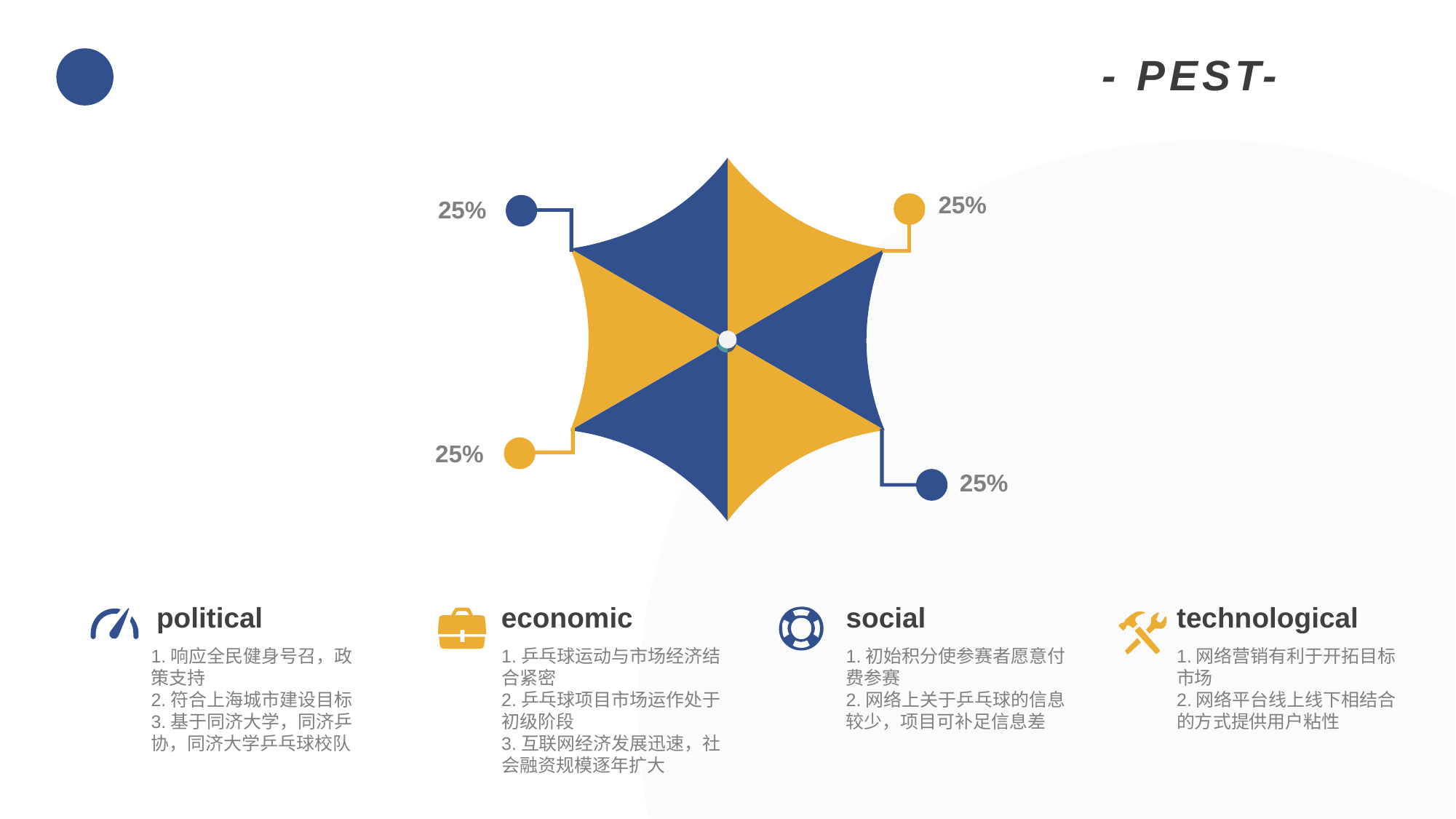

- PEST-

25%
25%

25%
25%
political
economic
social
technological

1.乒乓球运动与市场经济结合紧密
2.乒乓球项目市场运作处于初级阶段
3.互联网经济发展迅速，社会融资规模逐年扩大
1.初始积分使参赛者愿意付费参赛
2.网络上关于乒乓球的信息较少，项目可补足信息差
1.网络营销有利于开拓目标市场
2.网络平台线上线下相结合的方式提供用户粘性
1.响应全民健身号召，政策支持
2.符合上海城市建设目标
3.基于同济大学，同济乒协，同济大学乒乓球校队